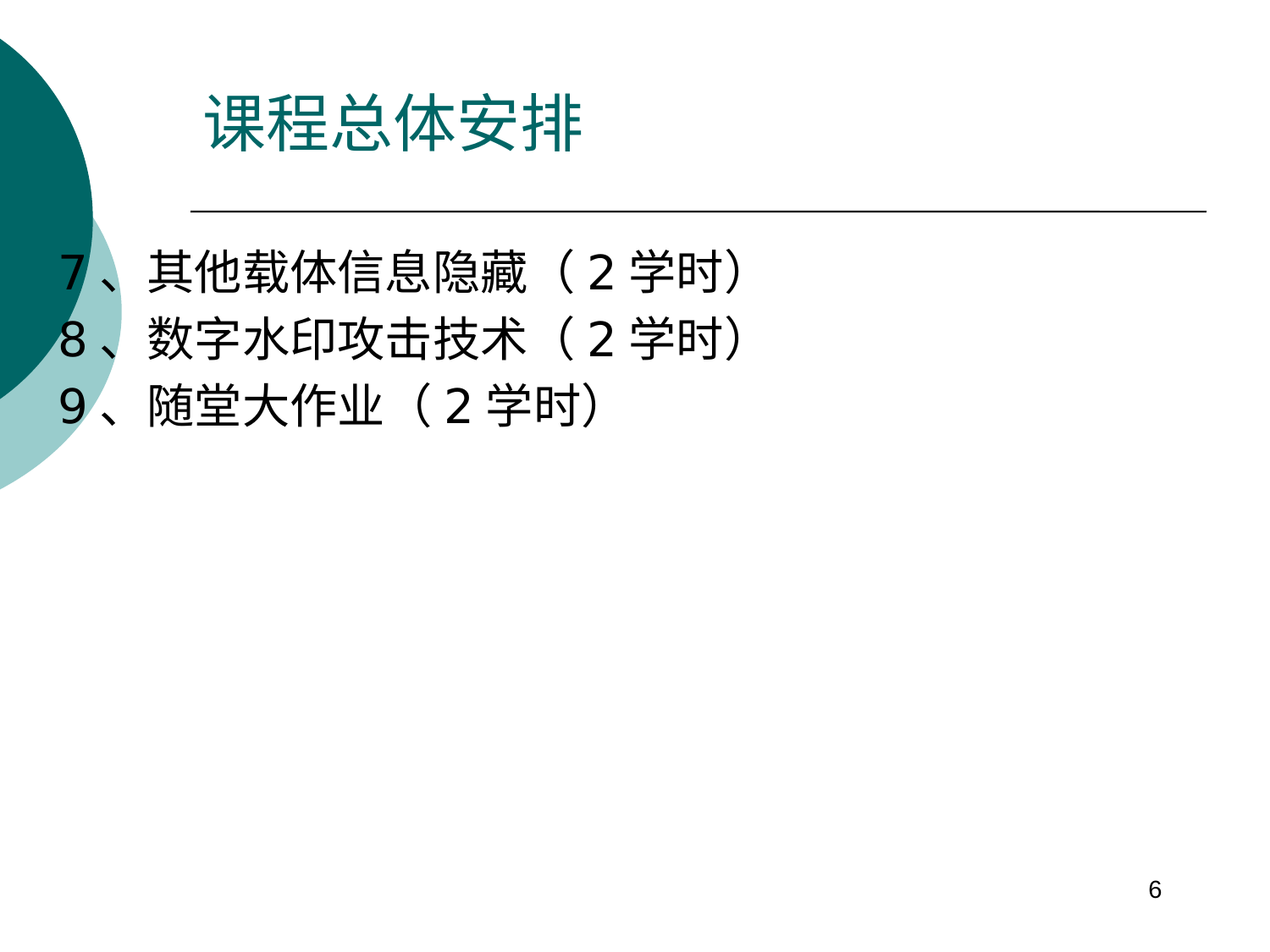

# 课程总体安排
7、其他载体信息隐藏（2学时）
8、数字水印攻击技术（2学时）
9、随堂大作业（2学时）

6